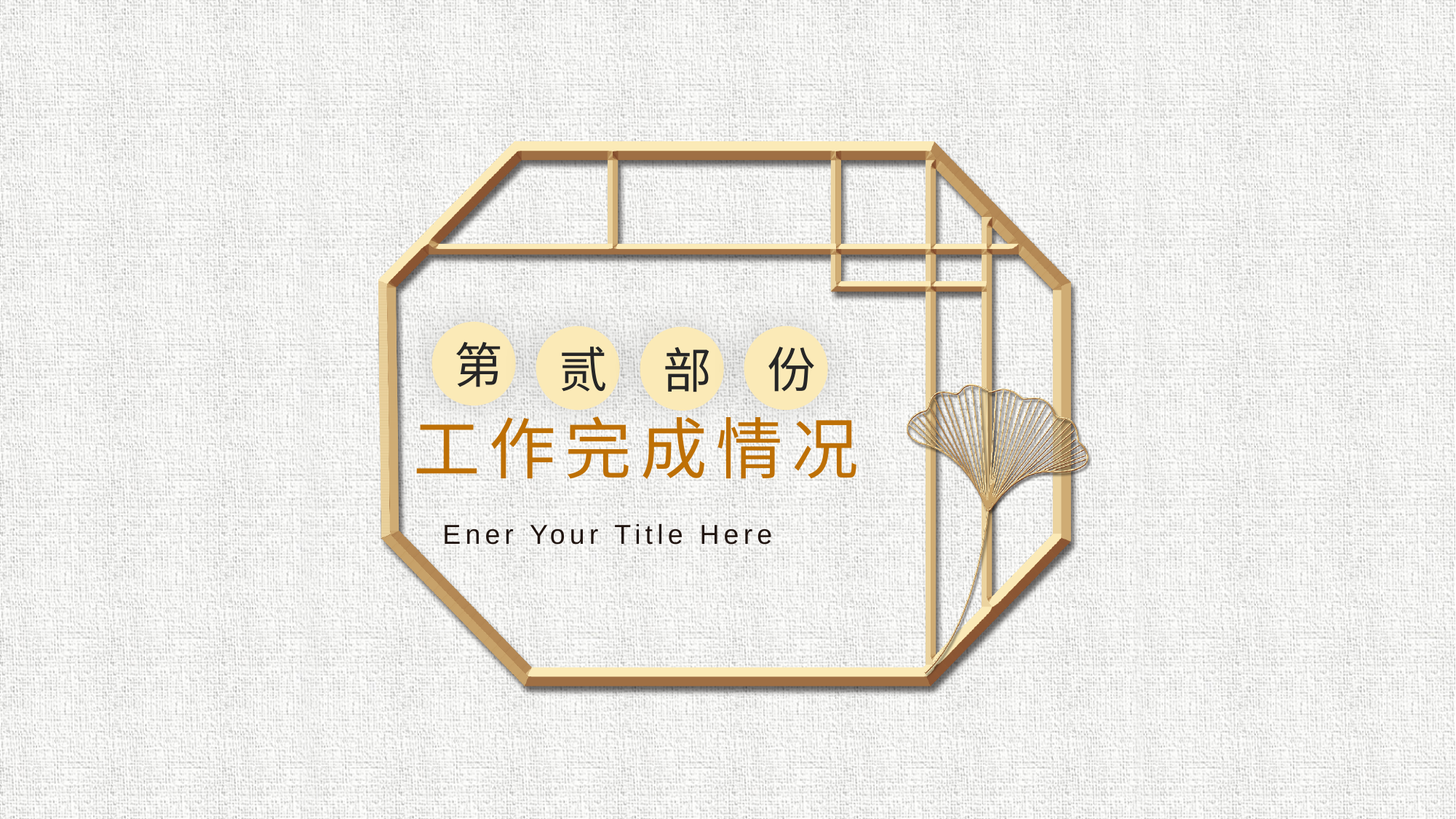

第
贰
份
部
工作完成情况
Ener Your Title Here